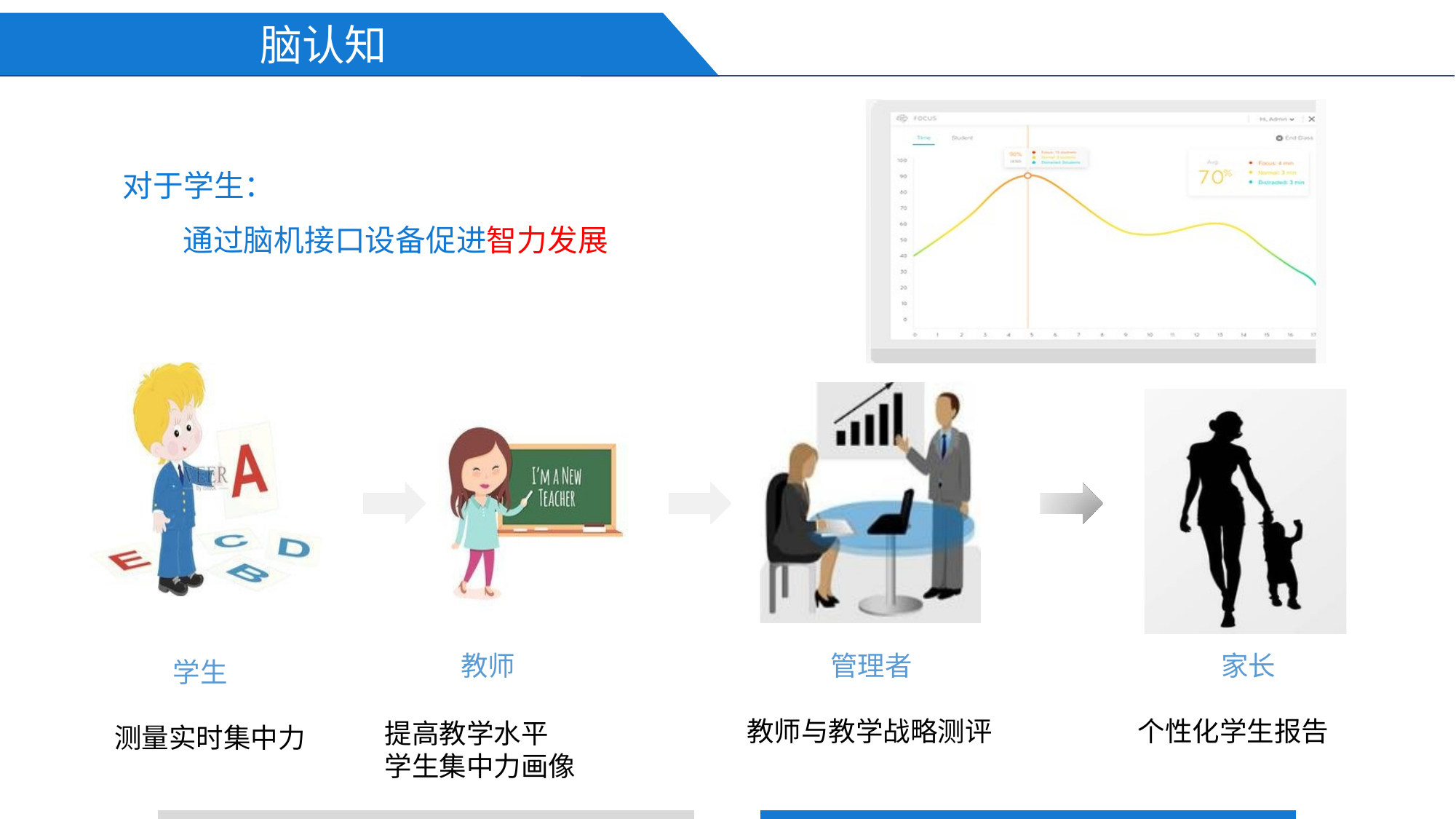

脑认知

# 对于学生：
通过脑机接口设备促进智力发展

管理者
家长
教师

提高教学水平
学生集中力画像
学生
教师与教学战略测评
个性化学生报告
测量实时集中力